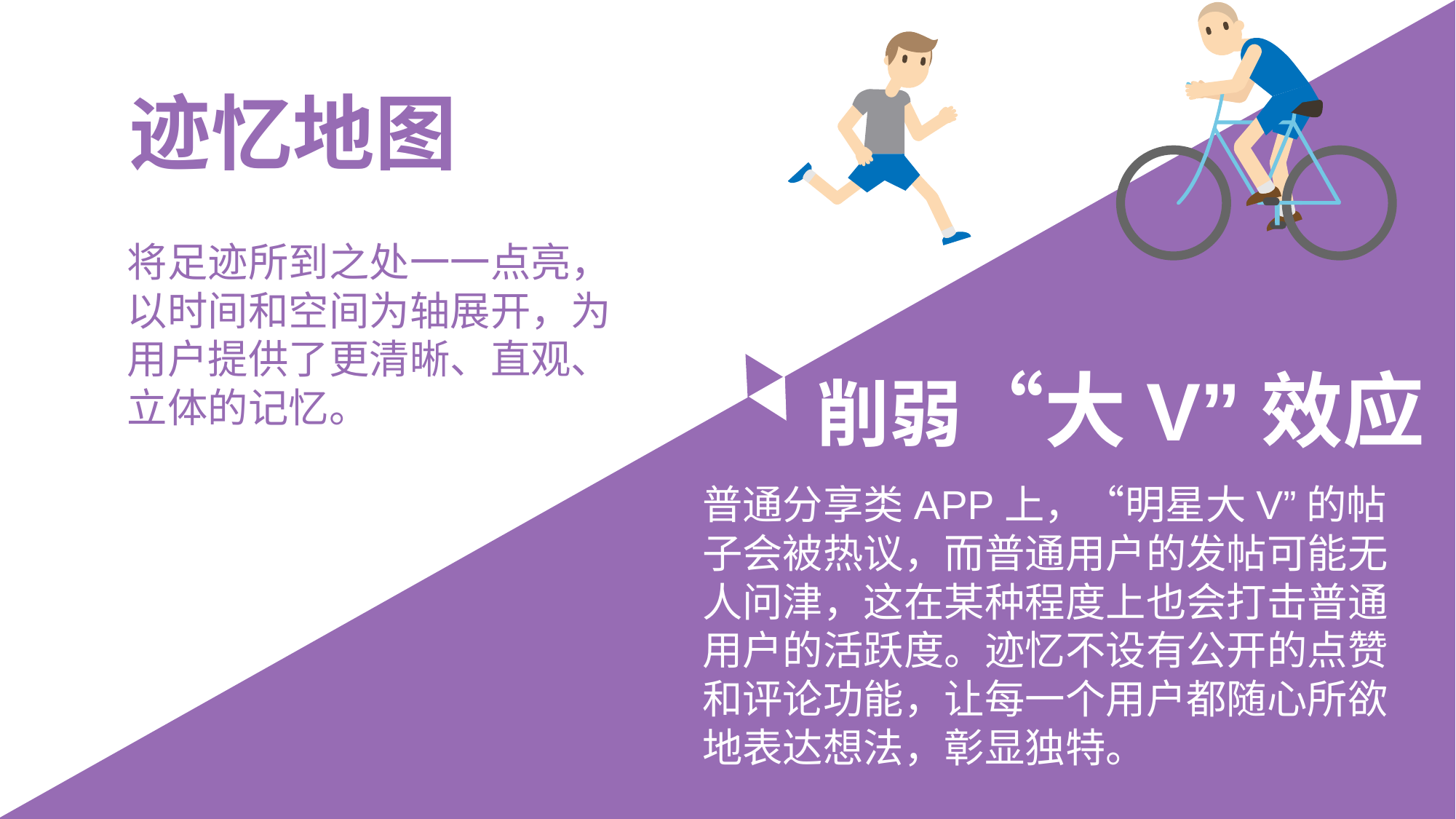

迹忆地图
30
将足迹所到之处一一点亮，以时间和空间为轴展开，为用户提供了更清晰、直观、立体的记忆。

削弱“大V”效应

普通分享类APP上，“明星大V”的帖子会被热议，而普通用户的发帖可能无人问津，这在某种程度上也会打击普通用户的活跃度。迹忆不设有公开的点赞和评论功能，让每一个用户都随心所欲地表达想法，彰显独特。